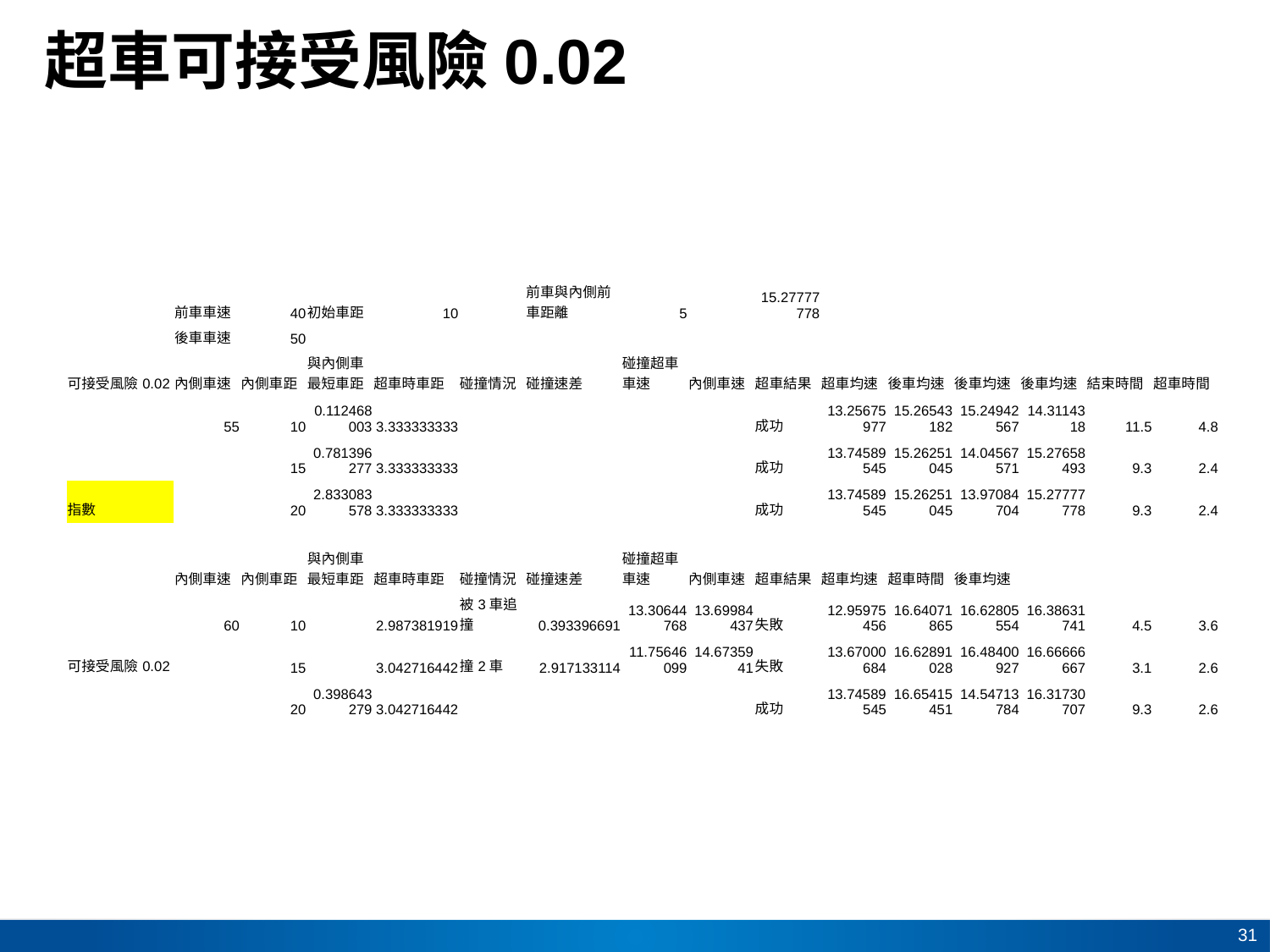

# 超車可接受風險0.02
|  | 前車車速 | 40 | 初始車距 | 10 |  | 前車與內側前車距離 | 5 |  | 15.27777778 |  |  |  |  |  |  |
| --- | --- | --- | --- | --- | --- | --- | --- | --- | --- | --- | --- | --- | --- | --- | --- |
|  | 後車車速 | 50 |  |  |  |  |  |  |  |  |  |  |  |  |  |
| 可接受風險0.02 | 內側車速 | 內側車距 | 與內側車最短車距 | 超車時車距 | 碰撞情況 | 碰撞速差 | 碰撞超車車速 | 內側車速 | 超車結果 | 超車均速 | 後車均速 | 後車均速 | 後車均速 | 結束時間 | 超車時間 |
|  | 55 | 10 | 0.112468003 | 3.333333333 |  |  |  |  | 成功 | 13.25675977 | 15.26543182 | 15.24942567 | 14.3114318 | 11.5 | 4.8 |
|  |  | 15 | 0.781396277 | 3.333333333 |  |  |  |  | 成功 | 13.74589545 | 15.26251045 | 14.04567571 | 15.27658493 | 9.3 | 2.4 |
| 指數 |  | 20 | 2.833083578 | 3.333333333 |  |  |  |  | 成功 | 13.74589545 | 15.26251045 | 13.97084704 | 15.27777778 | 9.3 | 2.4 |
|  |  |  |  |  |  |  |  |  |  |  |  |  |  |  |  |
|  | 內側車速 | 內側車距 | 與內側車最短車距 | 超車時車距 | 碰撞情況 | 碰撞速差 | 碰撞超車車速 | 內側車速 | 超車結果 | 超車均速 | 超車時間 | 後車均速 |  |  |  |
|  | 60 | 10 |  | 2.987381919 | 被3車追撞 | 0.393396691 | 13.30644768 | 13.69984437 | 失敗 | 12.95975456 | 16.64071865 | 16.62805554 | 16.38631741 | 4.5 | 3.6 |
| 可接受風險0.02 |  | 15 |  | 3.042716442 | 撞2車 | 2.917133114 | 11.75646099 | 14.6735941 | 失敗 | 13.67000684 | 16.62891028 | 16.48400927 | 16.66666667 | 3.1 | 2.6 |
|  |  | 20 | 0.398643279 | 3.042716442 |  |  |  |  | 成功 | 13.74589545 | 16.65415451 | 14.54713784 | 16.31730707 | 9.3 | 2.6 |
31